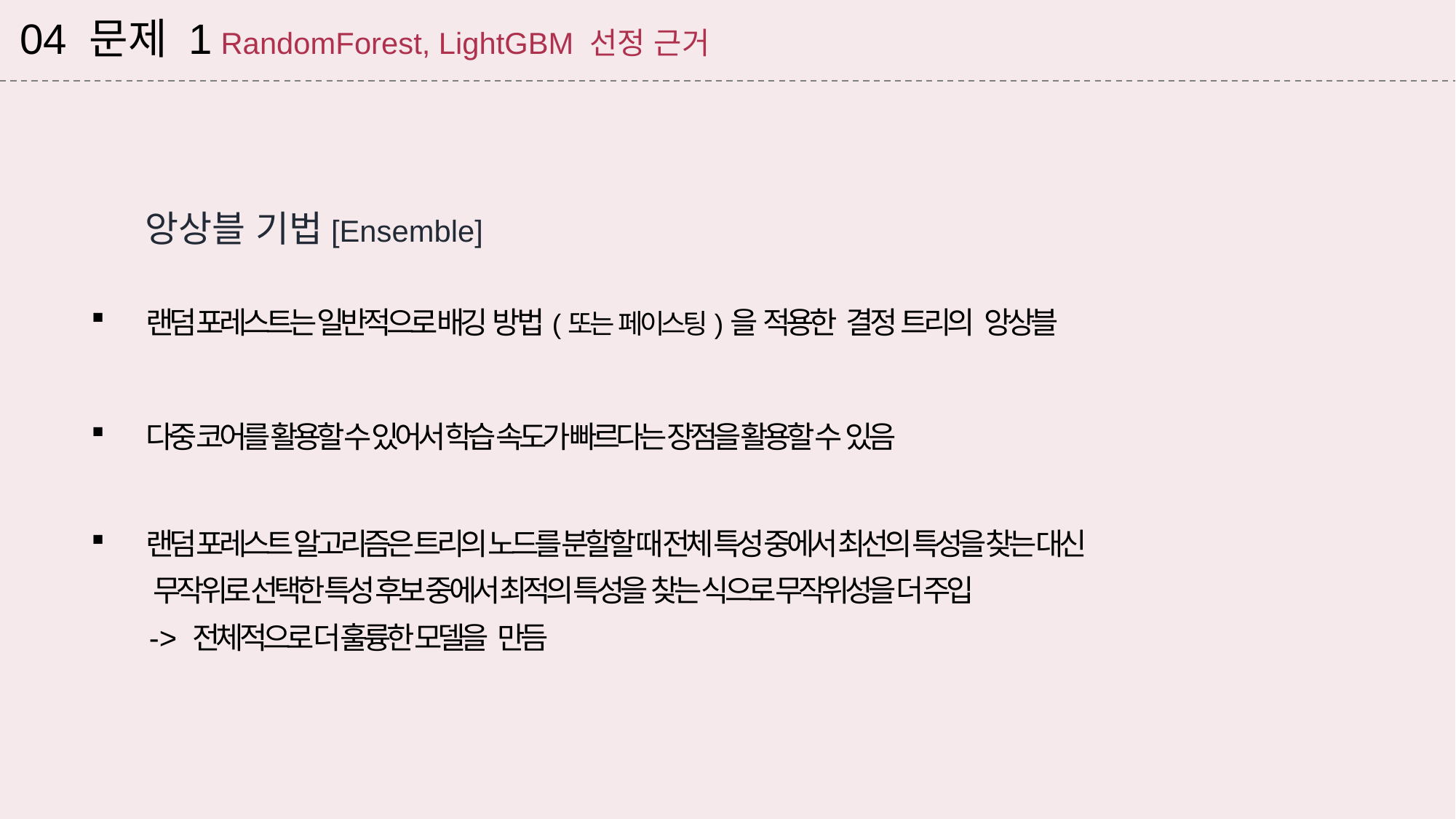

04 문제 1 RandomForest, LightGBM 선정 근거
앙상블 기법[Ensemble]
랜덤 포레스트는 일반적으로 배깅 방법(또는 페이스팅)을 적용한 결정  트리의 앙상블

다중 코어를 활용할 수 있어서 학습 속도가 빠르다는 장점을 활용할 수  있음

랜덤 포레스트 알고리즘은 트리의 노드를 분할할 때 전체 특성 중에서 최선의 특성을 찾는 대신
             무작위로 선택한 특성 후보 중에서 최적의 특성을  찾는 식으로 무작위성을 더 주입
       -> 전체적으로 더 훌륭한 모델을 만듬